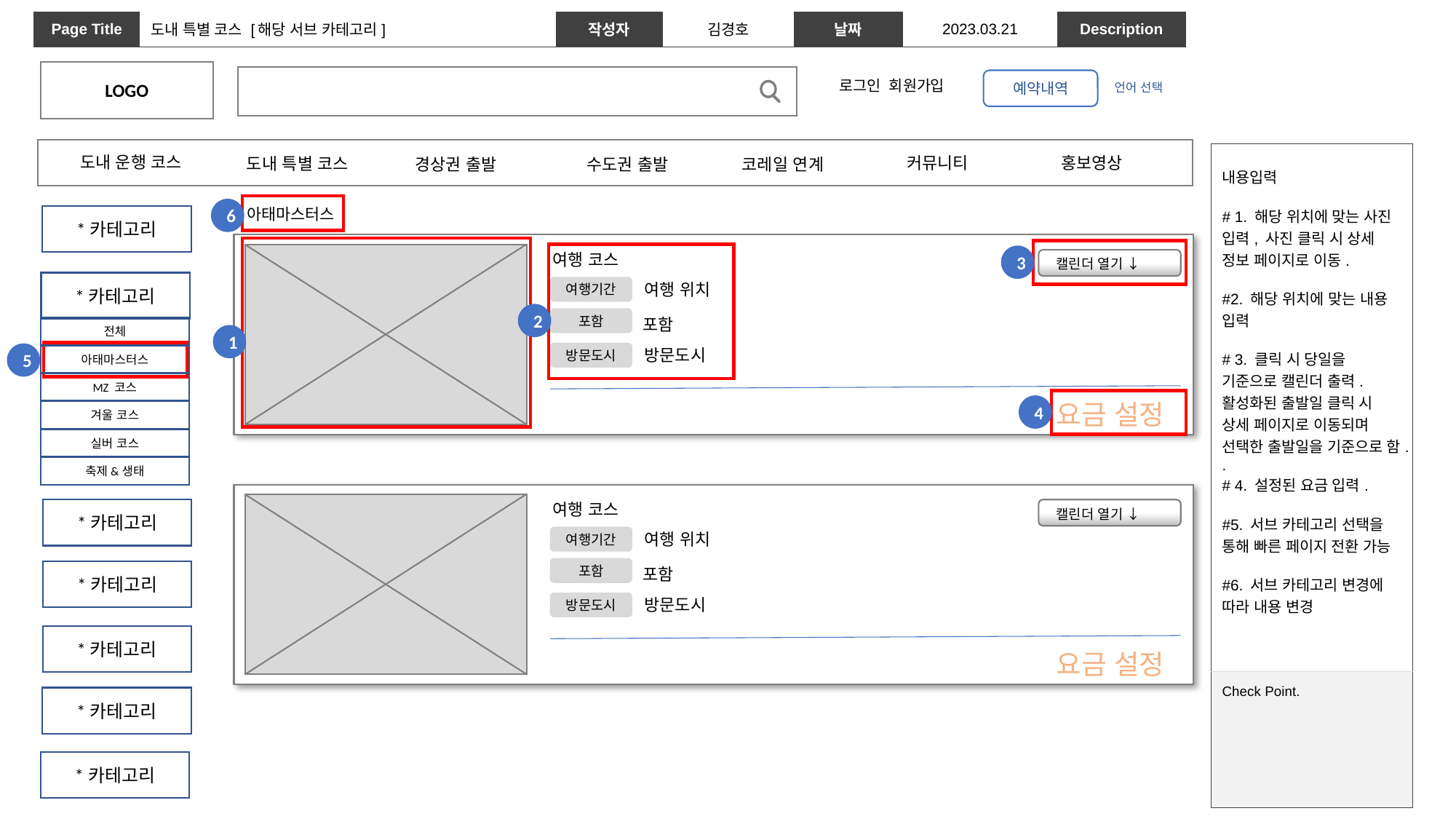

| Page Title | 도내 특별 코스 [해당 서브 카테고리] | 작성자 | 김경호 | 날짜 | 2023.03.21 | Description |  |
| --- | --- | --- | --- | --- | --- | --- | --- |
LOGO

예약내역
로그인  회원가입
언어 선택

도내 운행 코스
커뮤니티
홍보영상
도내 특별 코스
수도권 출발
코레일 연계
경상권 출발
| 내용입력 # 1. 해당 위치에 맞는 사진 입력, 사진 클릭 시 상세 정보 페이지로 이동. #2. 해당 위치에 맞는 내용 입력 # 3. 클릭 시 당일을 기준으로 캘린더 출력. 활성화된 출발일 클릭 시 상세 페이지로 이동되며 선택한 출발일을 기준으로 함. . # 4. 설정된 요금 입력. #5. 서브 카테고리 선택을 통해 빠른 페이지 전환 가능 #6. 서브 카테고리 변경에 따라 내용 변경 |
| --- |
| Check Point. |
아태마스터스

6
*카테고리

여행 코스

3

캘린더 열기 ↓
*카테고리
여행 위치
여행기간
2
포함
포함
전체
아태마스터스
MZ 코스
겨울 코스
실버 코스
축제&생태
1
방문도시

방문도시
5

요금 설정
4

여행 코스

캘린더 열기 ↓
여행 위치
여행기간
포함
포함
방문도시
방문도시
요금 설정
*카테고리
*카테고리
*카테고리
*카테고리
*카테고리